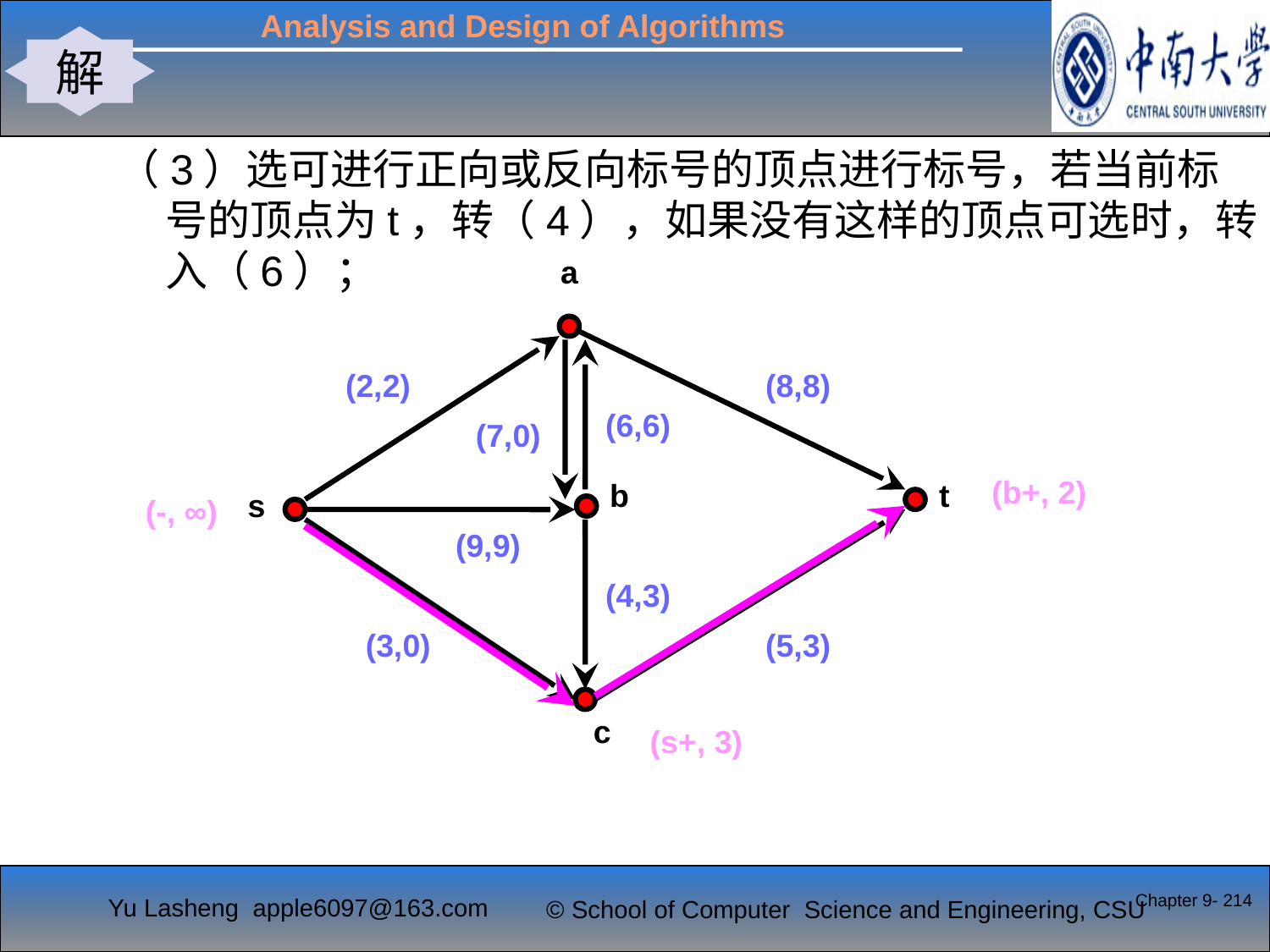

解
#
（3）选可进行正向或反向标号的顶点进行标号，若当前标号的顶点为t，转（4），如果没有这样的顶点可选时，转入（6）；
a

(2,2)
(8,8)
(6,6)
(7,0)
b
t
s

(9,9)

(4,3)
(5,3)
(3,0)

c
(b+, 2)
(-, ∞)

(s+, 3)
Chapter 9- 214